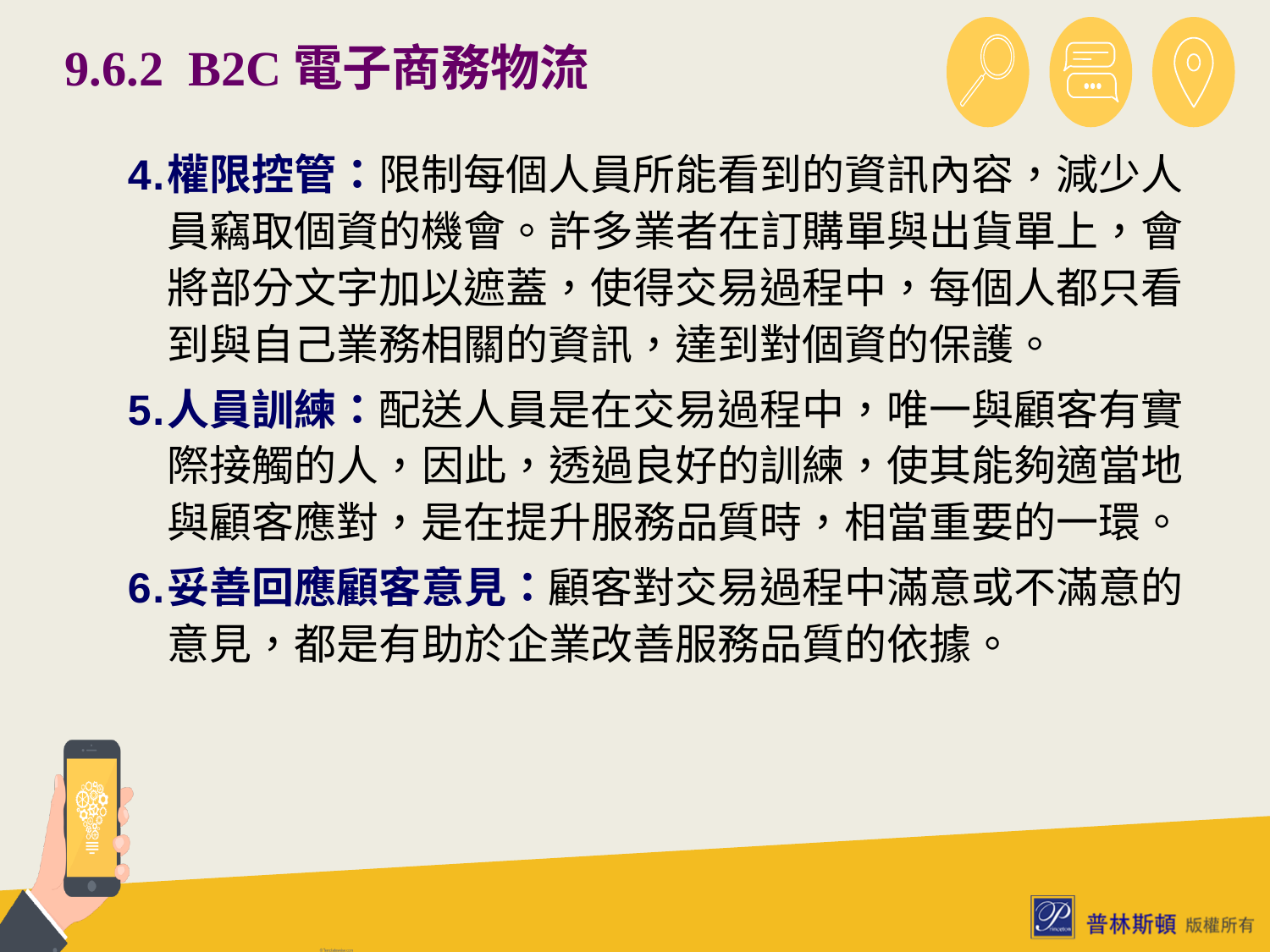

# 9.6.2  B2C電子商務物流
權限控管：限制每個人員所能看到的資訊內容，減少人員竊取個資的機會。許多業者在訂購單與出貨單上，會將部分文字加以遮蓋，使得交易過程中，每個人都只看到與自己業務相關的資訊，達到對個資的保護。
人員訓練：配送人員是在交易過程中，唯一與顧客有實際接觸的人，因此，透過良好的訓練，使其能夠適當地與顧客應對，是在提升服務品質時，相當重要的一環。
妥善回應顧客意見：顧客對交易過程中滿意或不滿意的意見，都是有助於企業改善服務品質的依據。